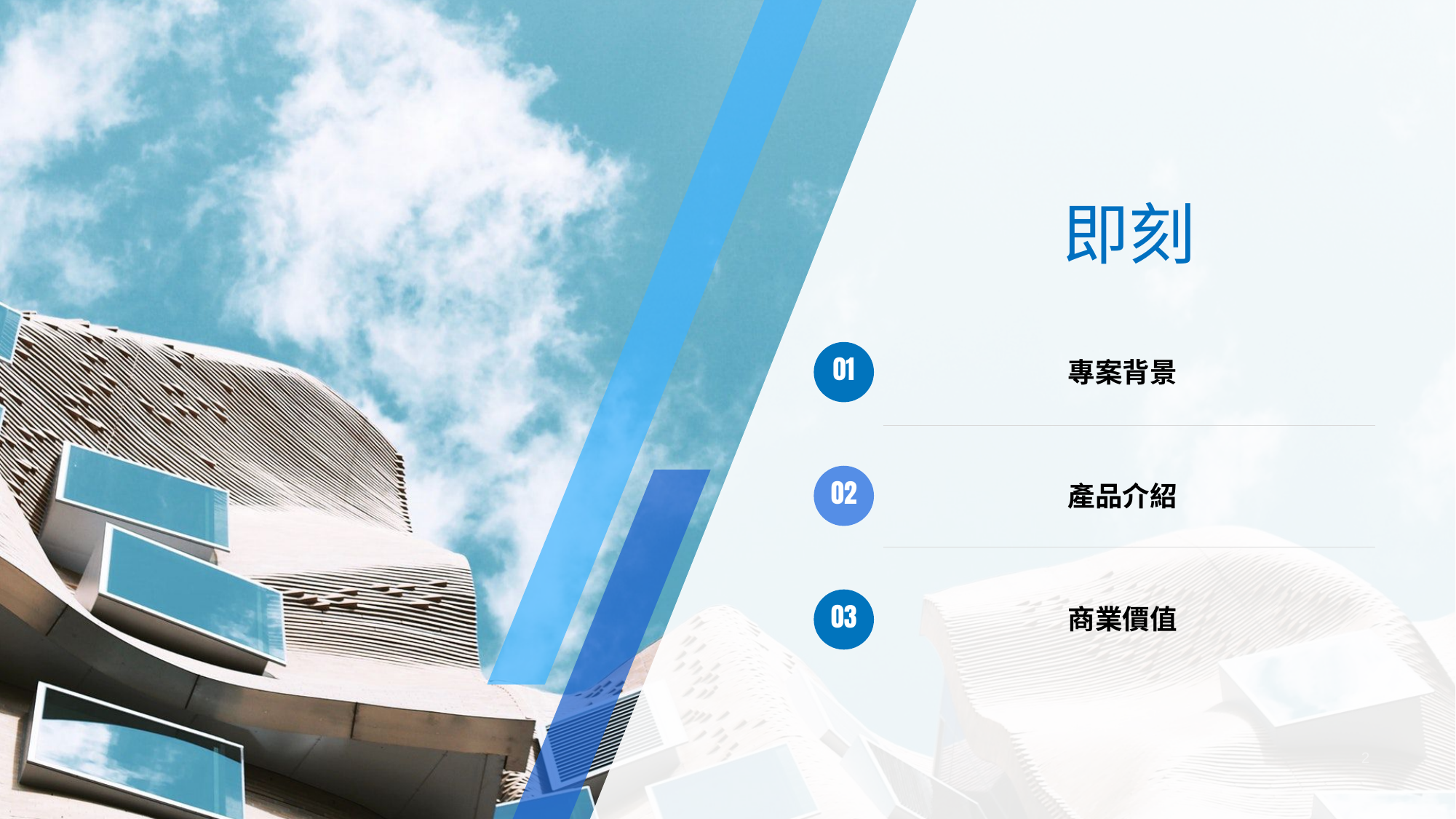

#

01
專案背景

02

產品介紹

03
商業價值
即刻
www.islide.cc
2